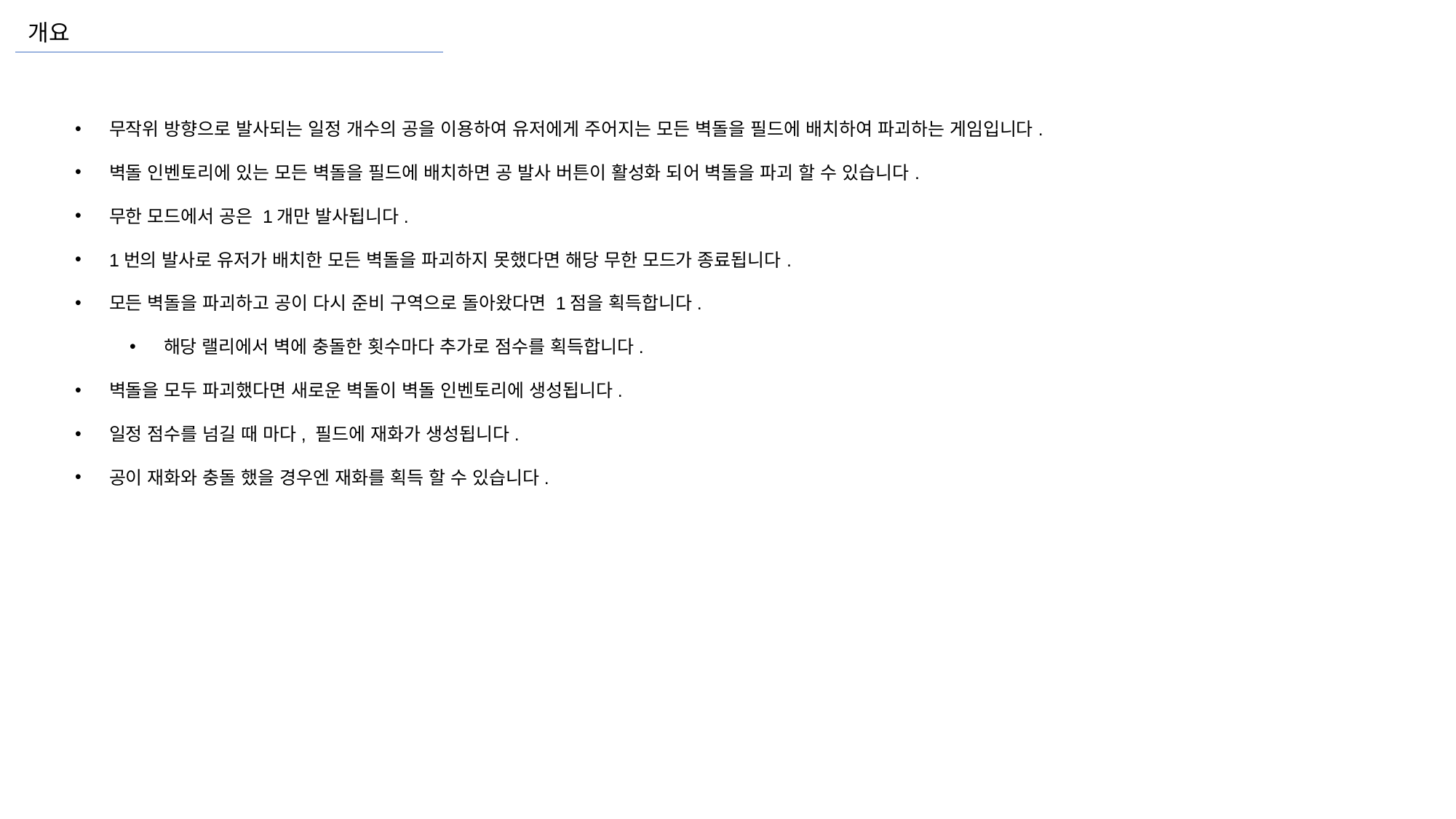

개요
무작위 방향으로 발사되는 일정 개수의 공을 이용하여 유저에게 주어지는 모든 벽돌을 필드에 배치하여 파괴하는 게임입니다.
벽돌 인벤토리에 있는 모든 벽돌을 필드에 배치하면 공 발사 버튼이 활성화 되어 벽돌을 파괴 할 수 있습니다.
무한 모드에서 공은 1개만 발사됩니다.
1번의 발사로 유저가 배치한 모든 벽돌을 파괴하지 못했다면 해당 무한 모드가 종료됩니다.
모든 벽돌을 파괴하고 공이 다시 준비 구역으로 돌아왔다면 1점을 획득합니다.
해당 랠리에서 벽에 충돌한 횟수마다 추가로 점수를 획득합니다.
벽돌을 모두 파괴했다면 새로운 벽돌이 벽돌 인벤토리에 생성됩니다.
일정 점수를 넘길 때 마다, 필드에 재화가 생성됩니다.
공이 재화와 충돌 했을 경우엔 재화를 획득 할 수 있습니다.